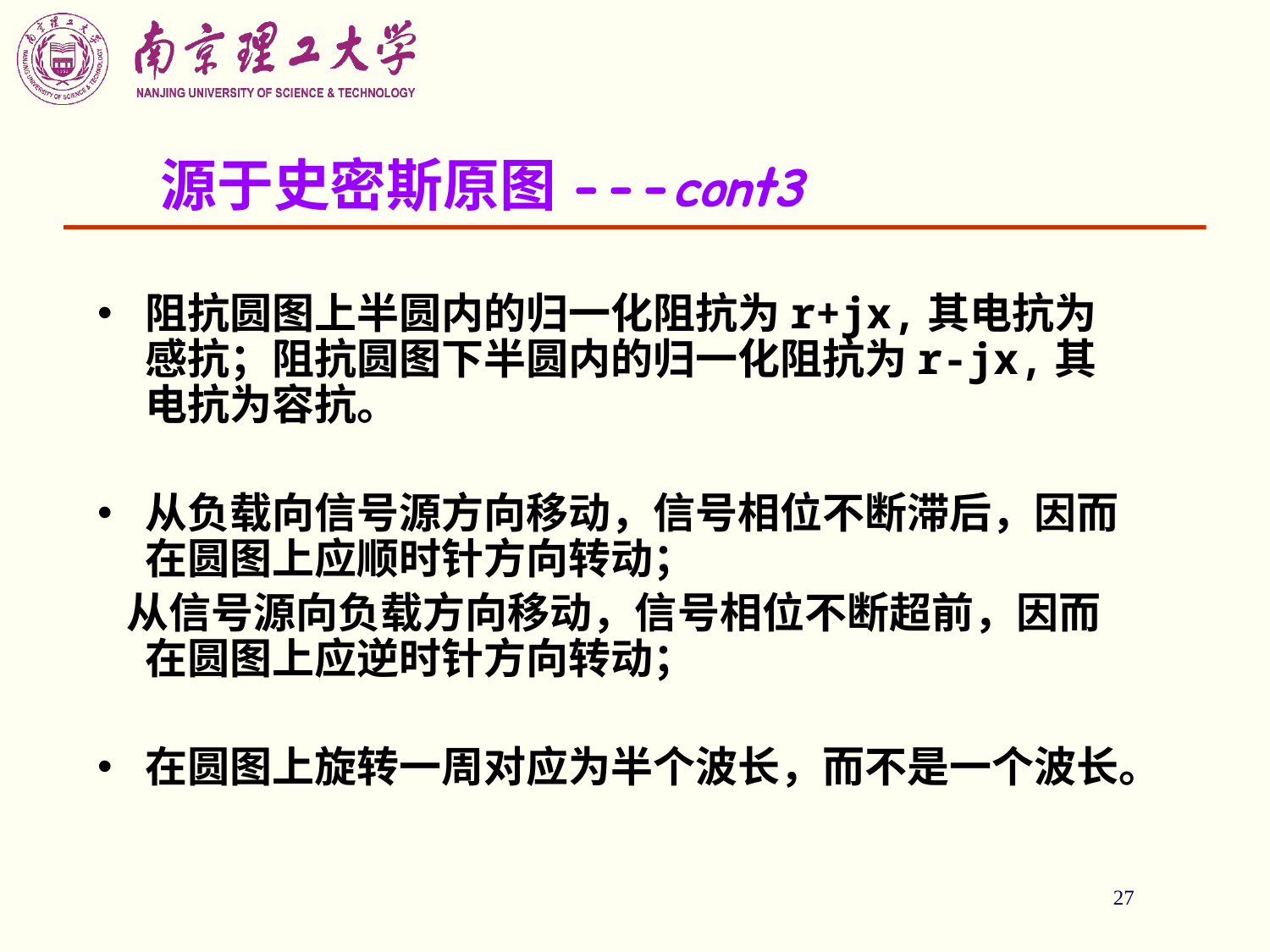

27
源于史密斯原图---cont3
阻抗圆图上半圆内的归一化阻抗为r+jx,其电抗为感抗；阻抗圆图下半圆内的归一化阻抗为r-jx,其电抗为容抗。

从负载向信号源方向移动，信号相位不断滞后，因而在圆图上应顺时针方向转动；
  从信号源向负载方向移动，信号相位不断超前，因而在圆图上应逆时针方向转动；

在圆图上旋转一周对应为半个波长，而不是一个波长。